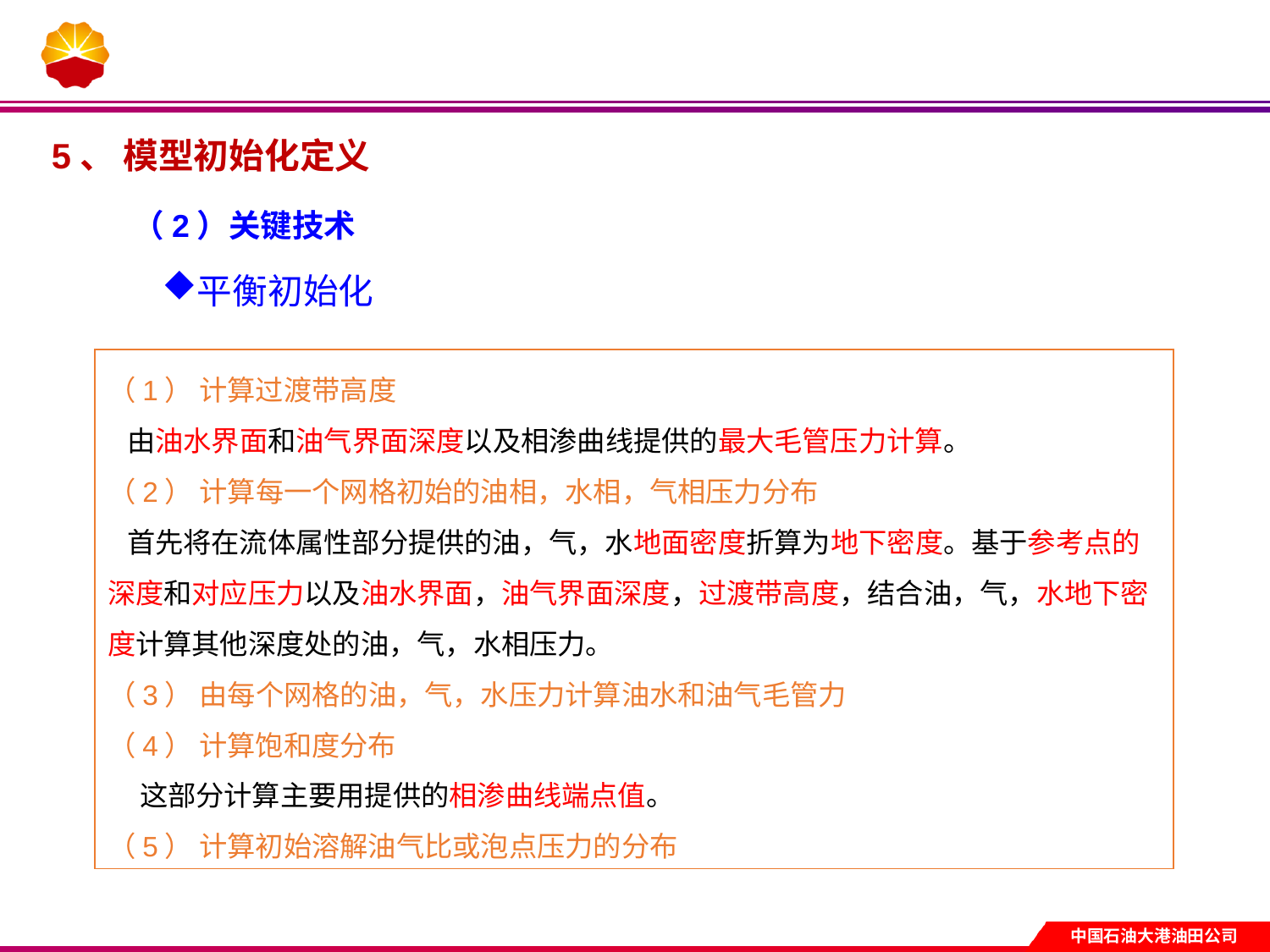

5、 模型初始化定义
（2）关键技术
平衡初始化
（1） 计算过渡带高度
  由油水界面和油气界面深度以及相渗曲线提供的最大毛管压力计算。
（2） 计算每一个网格初始的油相，水相，气相压力分布
  首先将在流体属性部分提供的油，气，水地面密度折算为地下密度。基于参考点的深度和对应压力以及油水界面，油气界面深度，过渡带高度，结合油，气，水地下密度计算其他深度处的油，气，水相压力。
（3） 由每个网格的油，气，水压力计算油水和油气毛管力
（4） 计算饱和度分布
    这部分计算主要用提供的相渗曲线端点值。
（5） 计算初始溶解油气比或泡点压力的分布